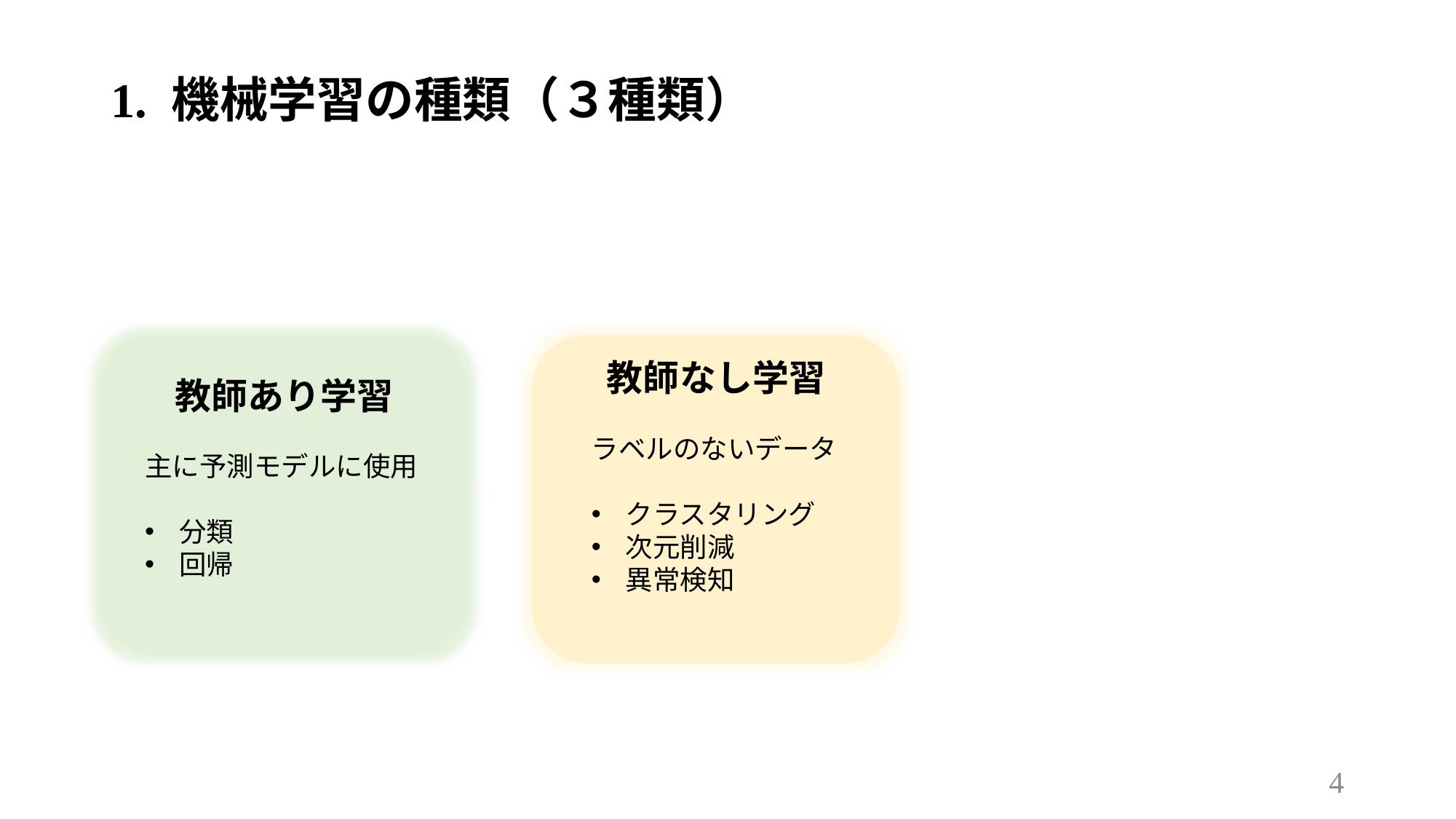

# 1. 機械学習の種類（３種類）

教師なし学習

ラベルのないデータ

クラスタリング
次元削減
異常検知

教師あり学習

主に予測モデルに使用

分類
回帰

4